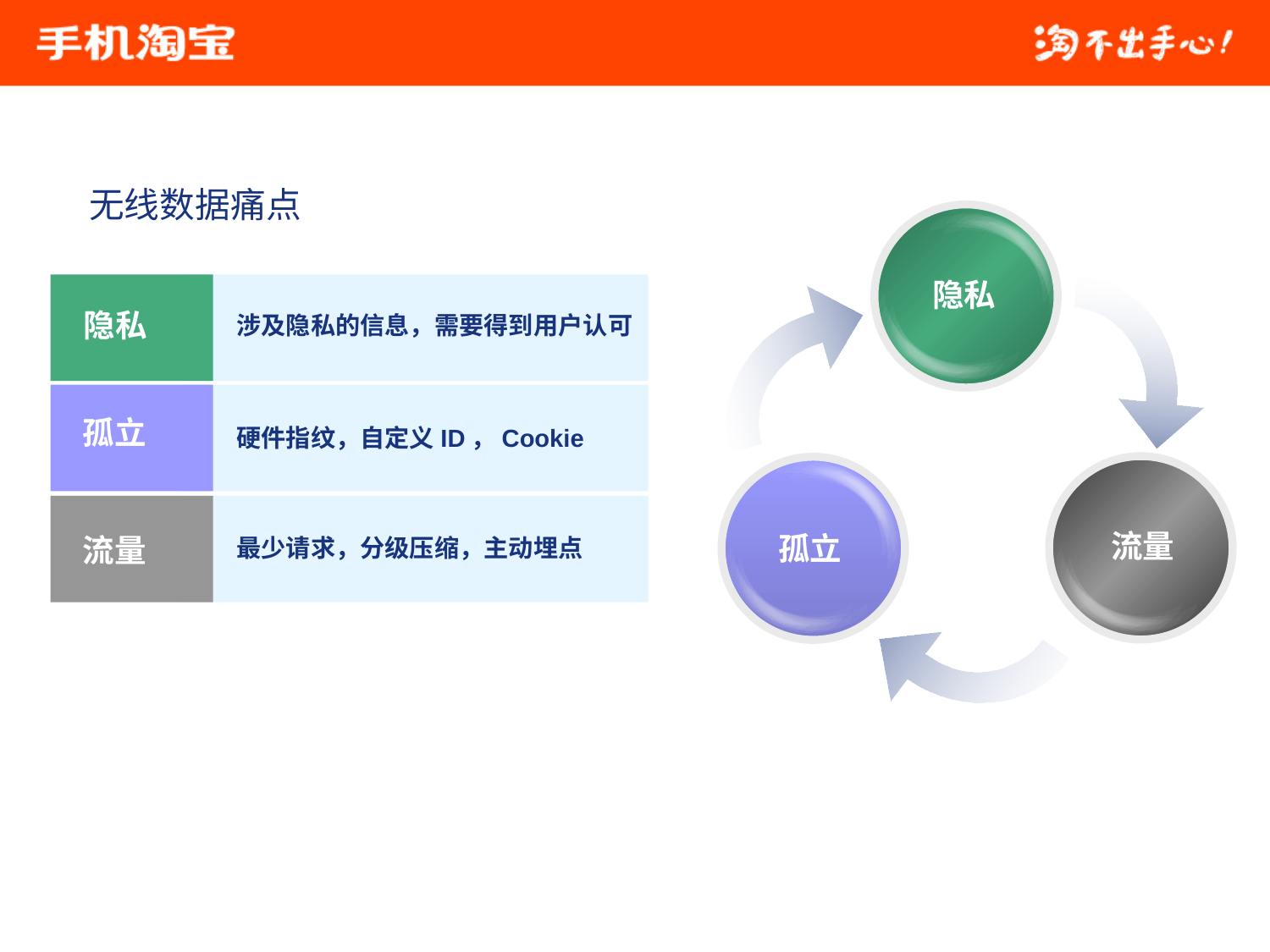

无线数据痛点

隐私

隐私

涉及隐私的信息，需要得到用户认可

孤立
硬件指纹，自定义ID，Cookie

流量
孤立
流量
最少请求，分级压缩，主动埋点